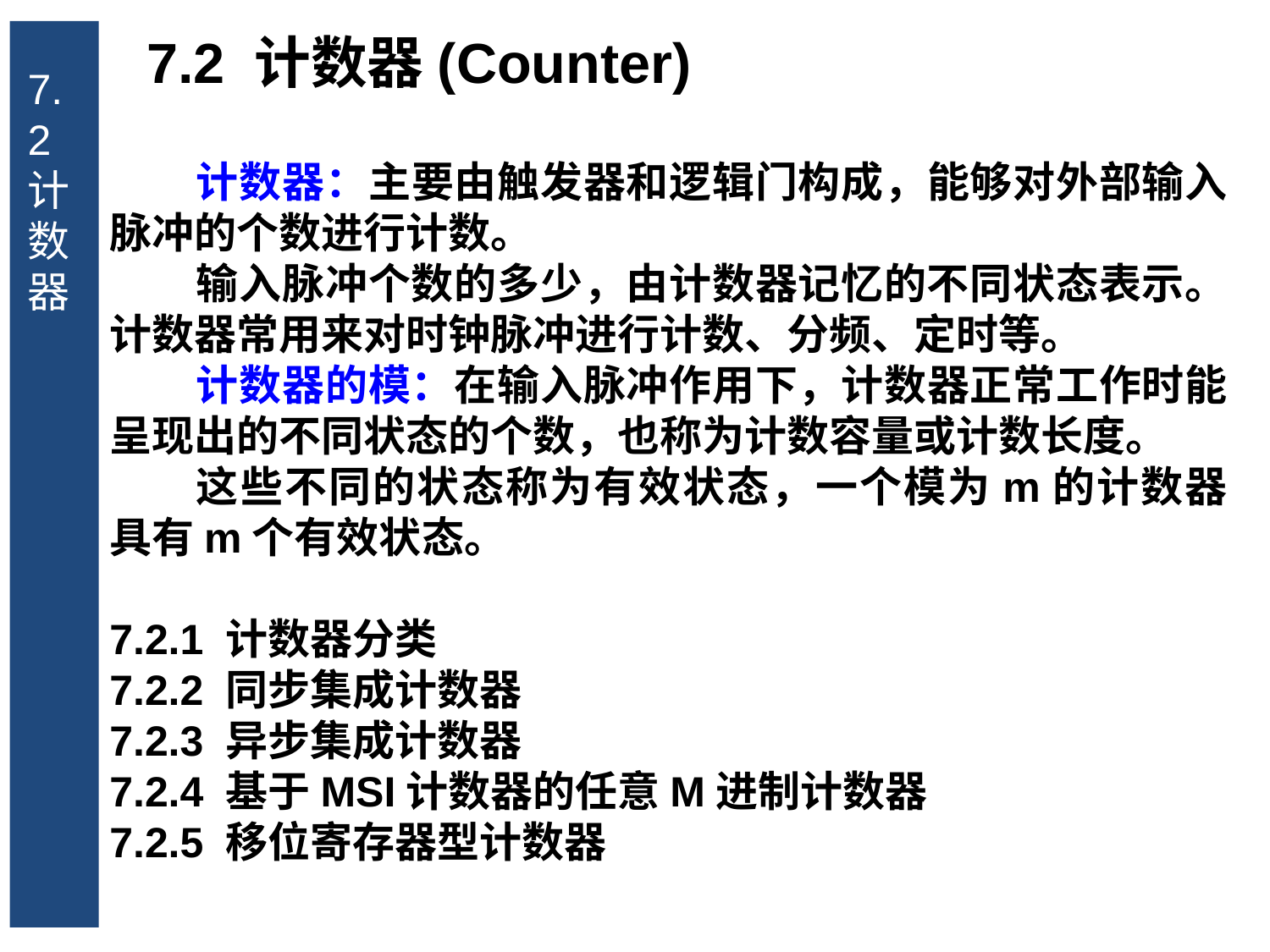

7.2 计数器
7.2 计数器(Counter)
计数器：主要由触发器和逻辑门构成，能够对外部输入脉冲的个数进行计数。
输入脉冲个数的多少，由计数器记忆的不同状态表示。计数器常用来对时钟脉冲进行计数、分频、定时等。
计数器的模：在输入脉冲作用下，计数器正常工作时能呈现出的不同状态的个数，也称为计数容量或计数长度。
这些不同的状态称为有效状态，一个模为m的计数器具有m个有效状态。

7.2.1 计数器分类
7.2.2 同步集成计数器
7.2.3 异步集成计数器
7.2.4 基于MSI计数器的任意M进制计数器
7.2.5 移位寄存器型计数器